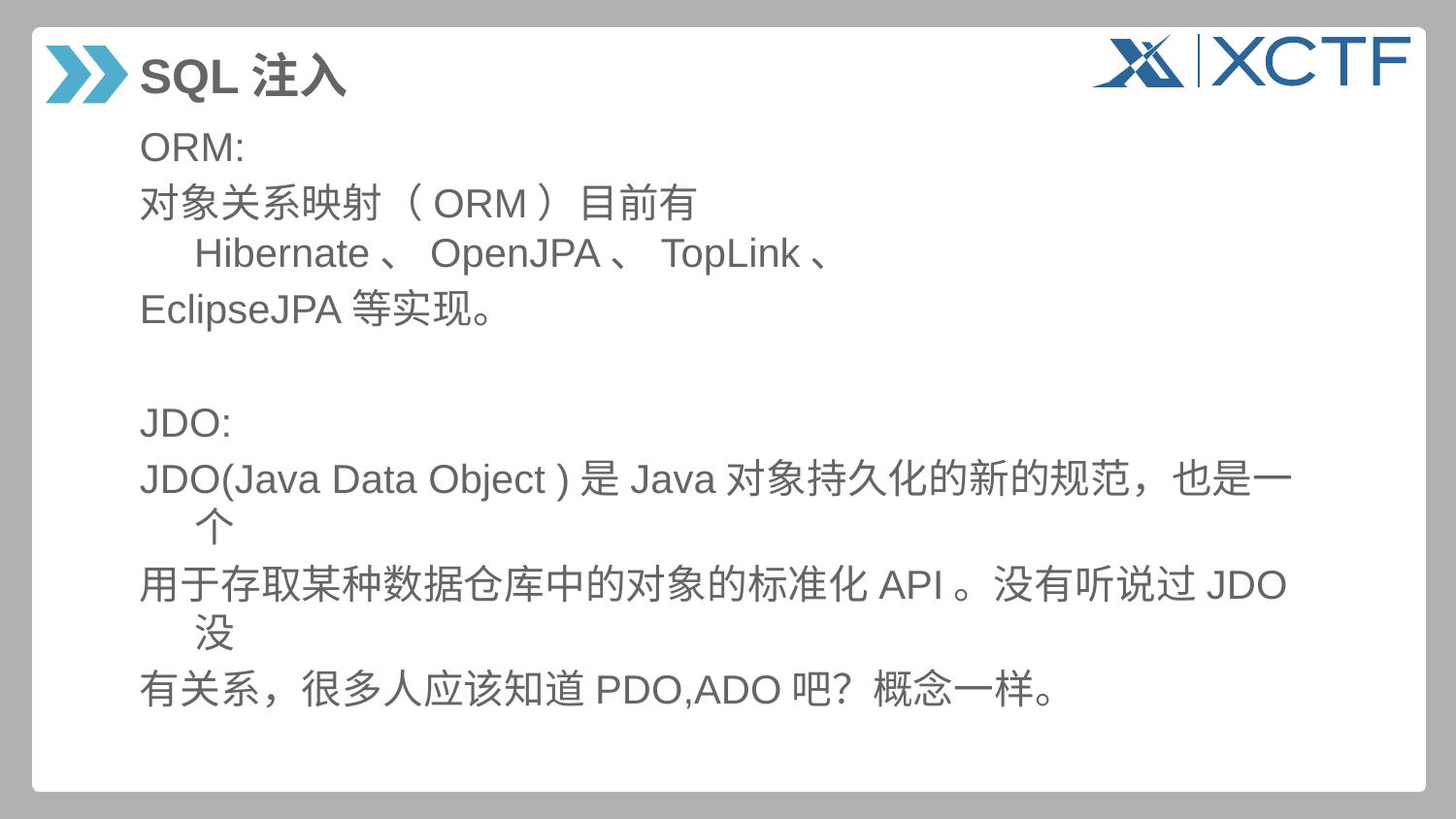

# SQL注入
ORM:
对象关系映射（ORM）目前有Hibernate、OpenJPA、TopLink、
EclipseJPA等实现。

JDO:
JDO(Java Data Object )是Java对象持久化的新的规范，也是一个
用于存取某种数据仓库中的对象的标准化API。没有听说过JDO没
有关系，很多人应该知道PDO,ADO吧？概念一样。